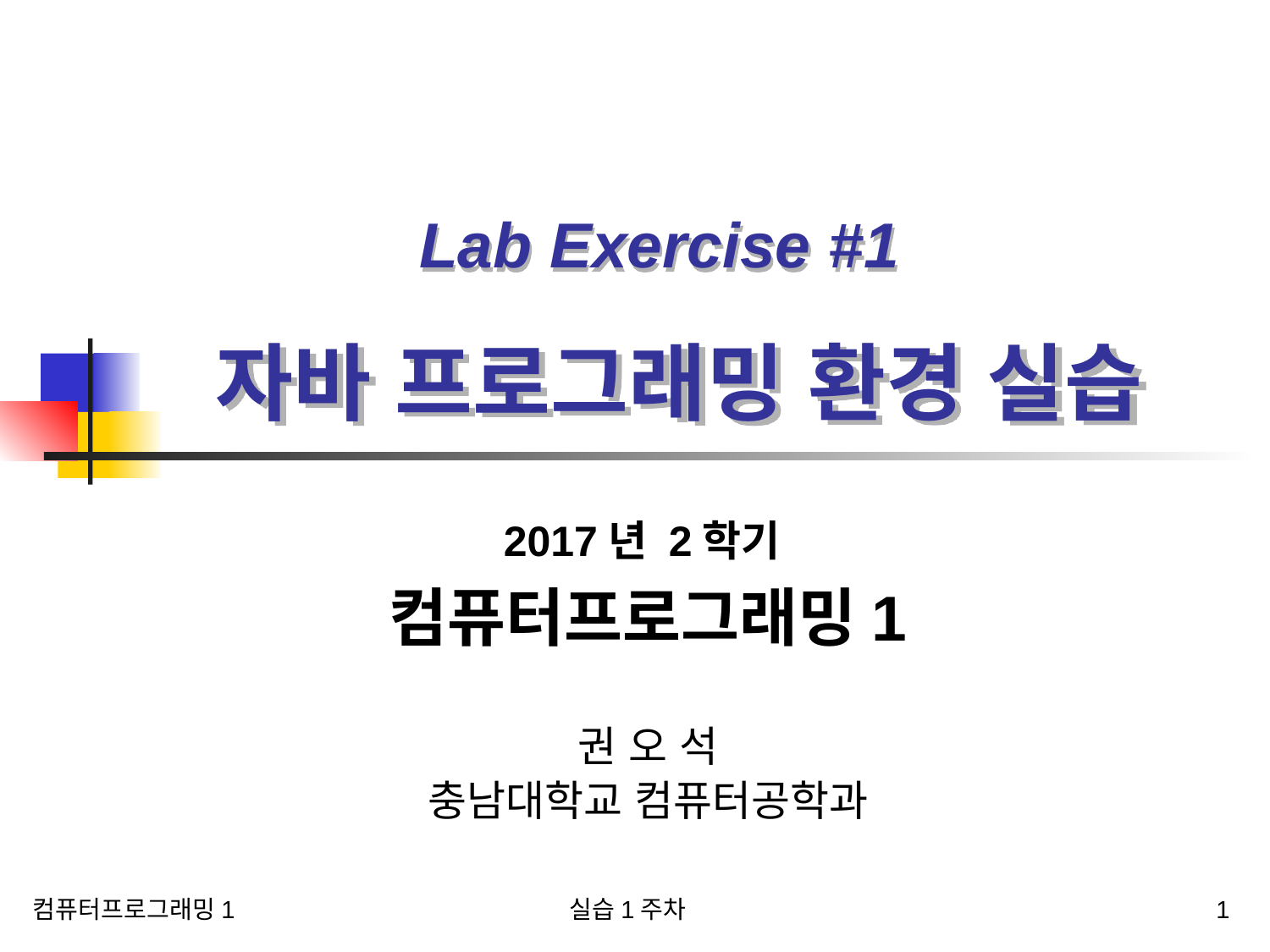

Lab Exercise #1
# 자바 프로그래밍 환경 실습
2017년 2학기
컴퓨터프로그래밍1

권 오 석
충남대학교 컴퓨터공학과
컴퓨터프로그래밍1
실습1주차
1